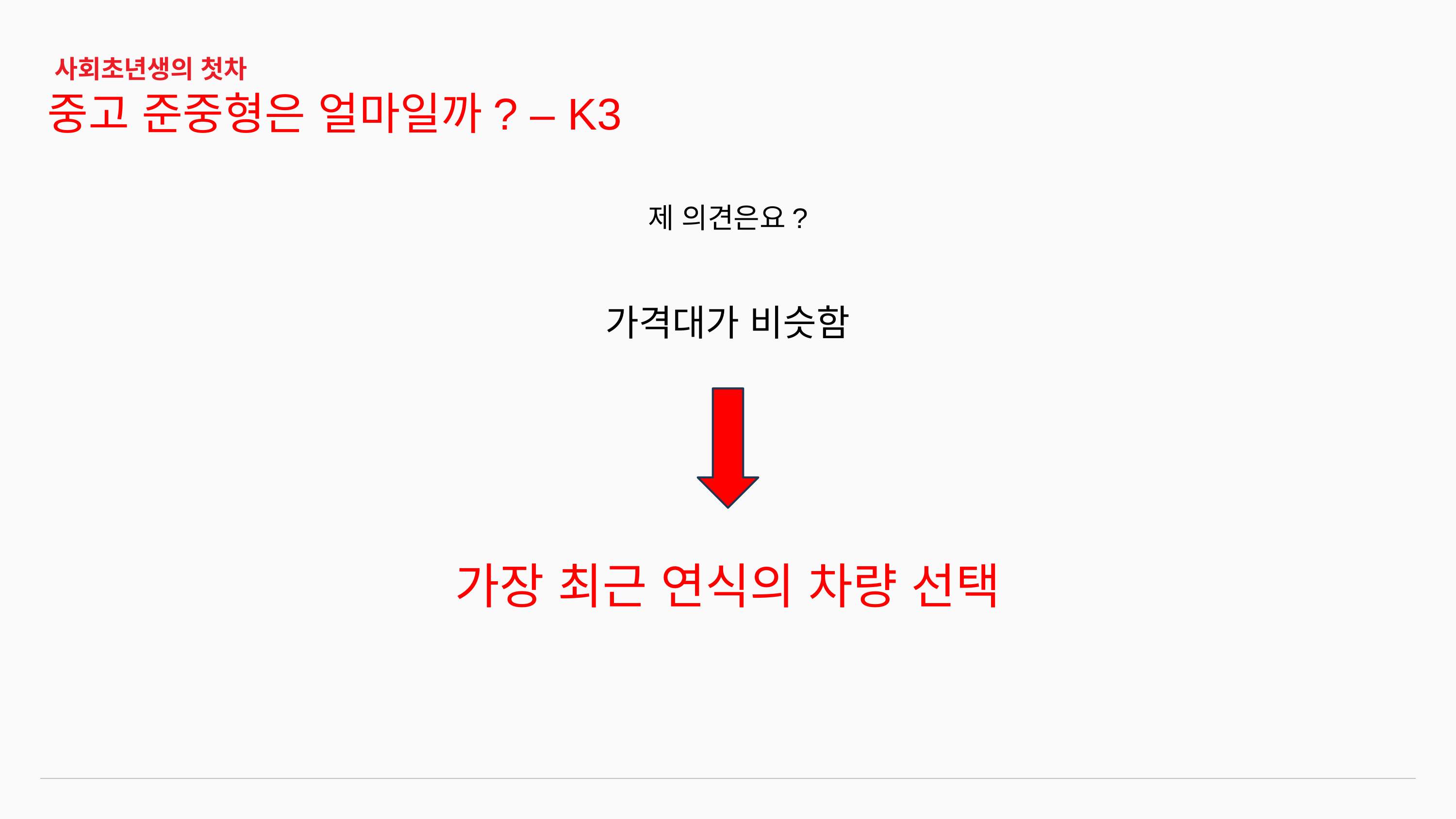

사회초년생의 첫차
중고 준중형은 얼마일까? – K3
제 의견은요?
가격대가 비슷함

가장 최근 연식의 차량 선택